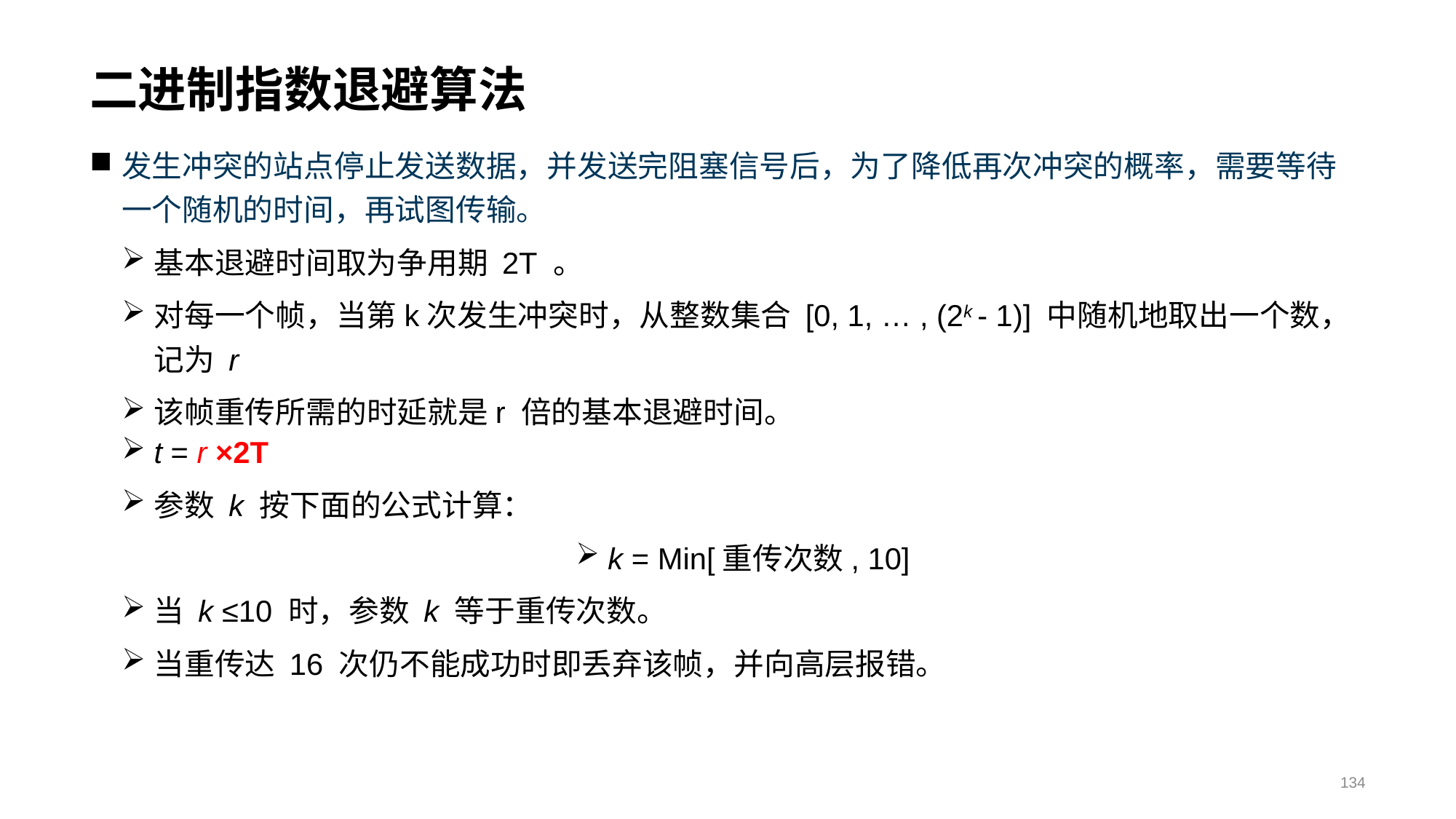

# 二进制指数退避算法
发生冲突的站点停止发送数据，并发送完阻塞信号后，为了降低再次冲突的概率，需要等待一个随机的时间，再试图传输。
基本退避时间取为争用期 2T 。
对每一个帧，当第k次发生冲突时，从整数集合 [0, 1, … , (2k - 1)] 中随机地取出一个数，记为 r
该帧重传所需的时延就是r 倍的基本退避时间。
t = r ×2T
参数 k 按下面的公式计算：
k = Min[重传次数, 10]
当 k ≤10 时，参数 k 等于重传次数。
当重传达 16 次仍不能成功时即丢弃该帧，并向高层报错。

134